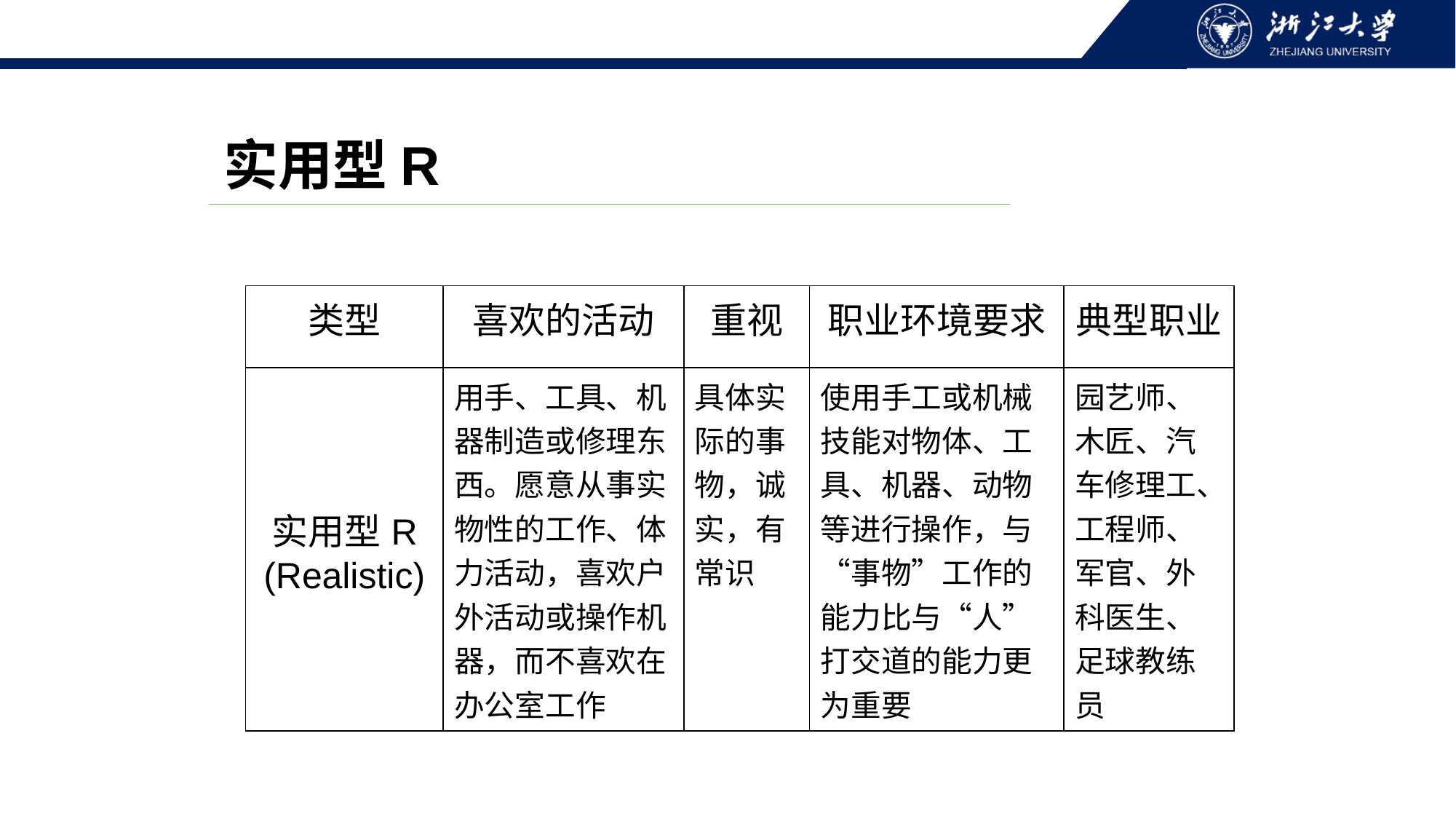

实用型R
| 类型 | 喜欢的活动 | 重视 | 职业环境要求 | 典型职业 |
| --- | --- | --- | --- | --- |
| 实用型R (Realistic) | 用手、工具、机器制造或修理东西。愿意从事实物性的工作、体力活动，喜欢户外活动或操作机器，而不喜欢在办公室工作 | 具体实际的事物，诚实，有常识 | 使用手工或机械技能对物体、工具、机器、动物等进行操作，与“事物”工作的能力比与“人”打交道的能力更为重要 | 园艺师、木匠、汽车修理工、工程师、军官、外科医生、足球教练员 |